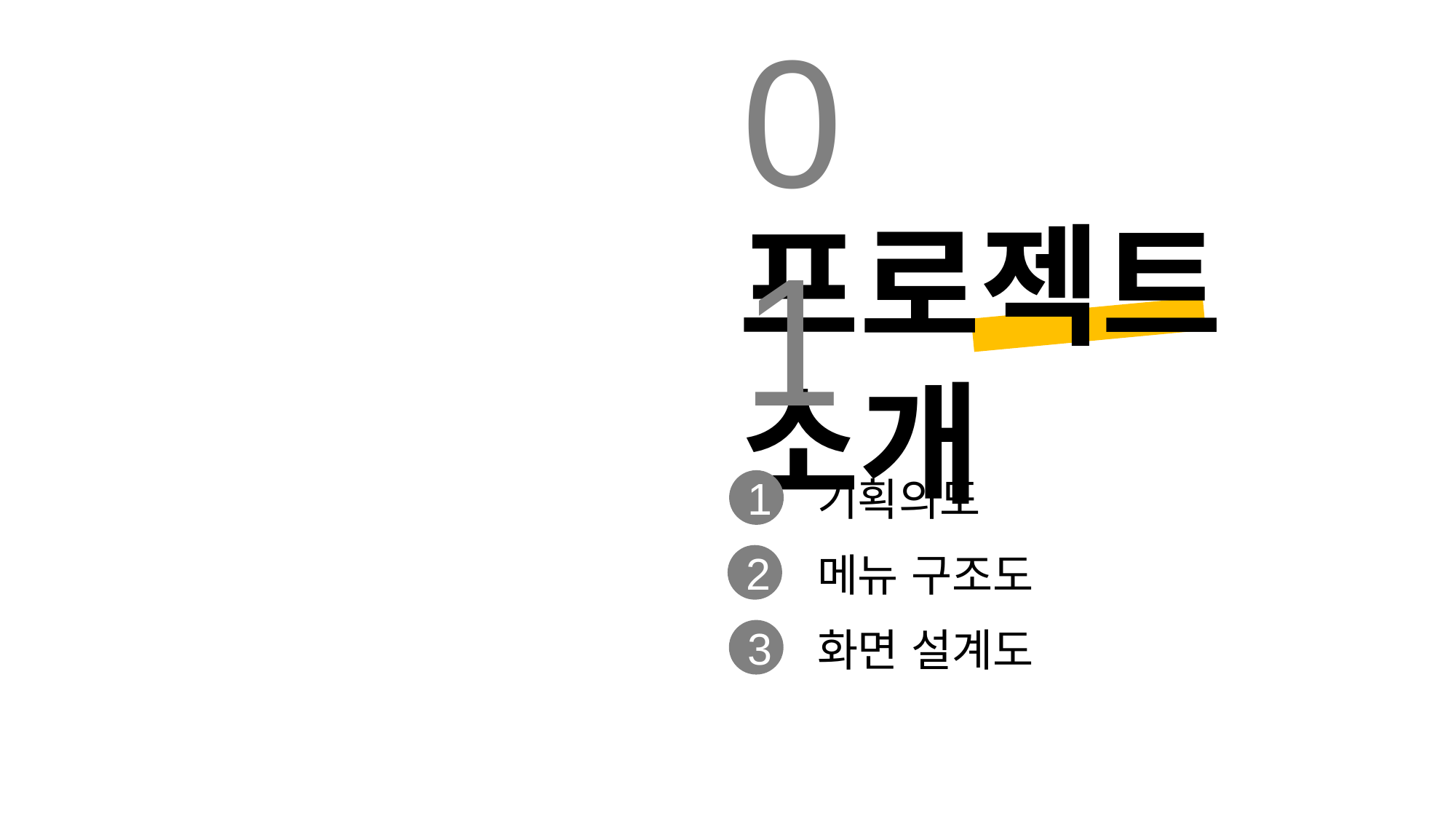

01
프로젝트 소개

 기획의도

 메뉴 구조도

 화면 설계도

1
2
3